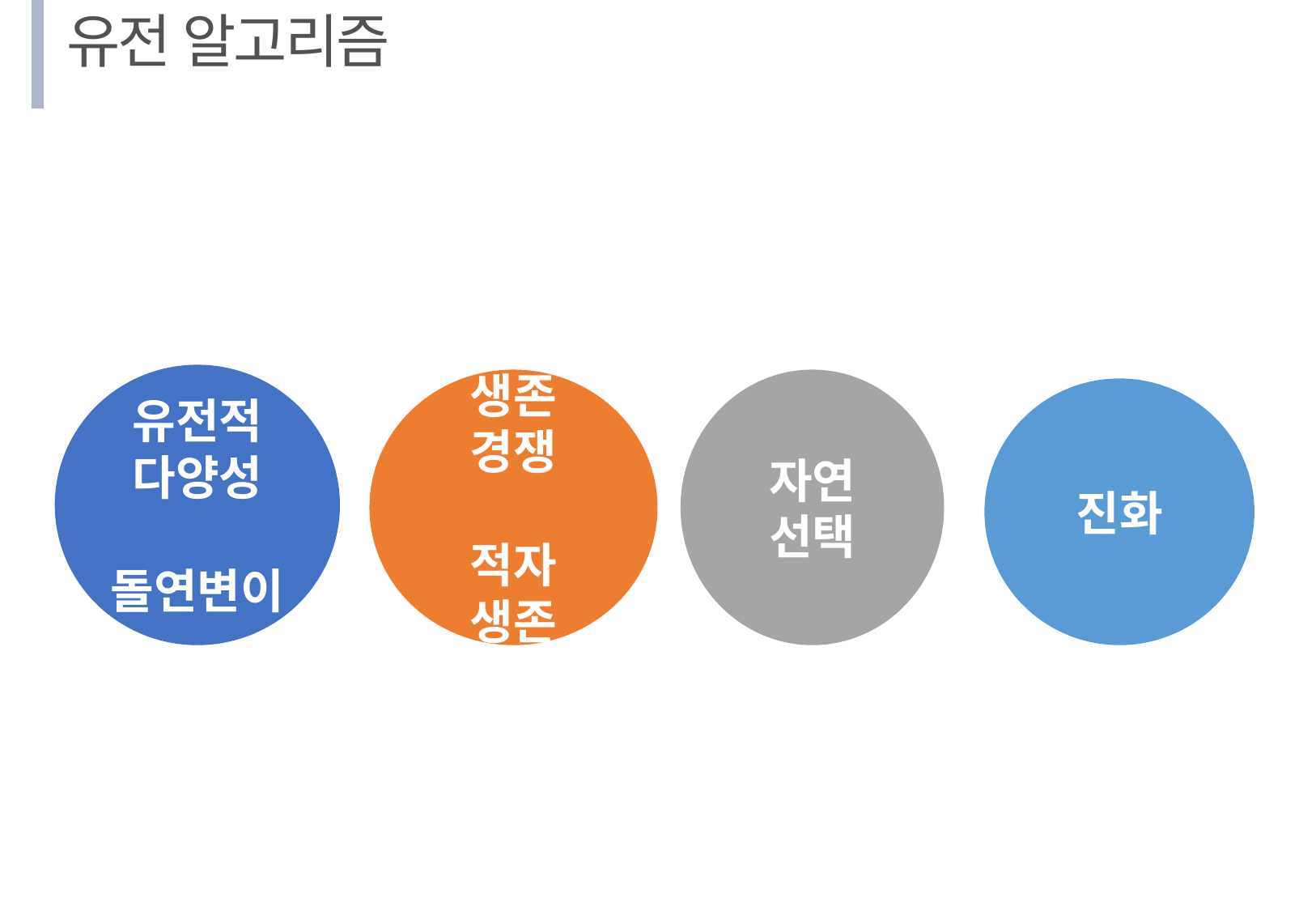

유전 알고리즘
유전적 다양성

돌연변이
생존 경쟁

적자 생존
자연 선택
진화